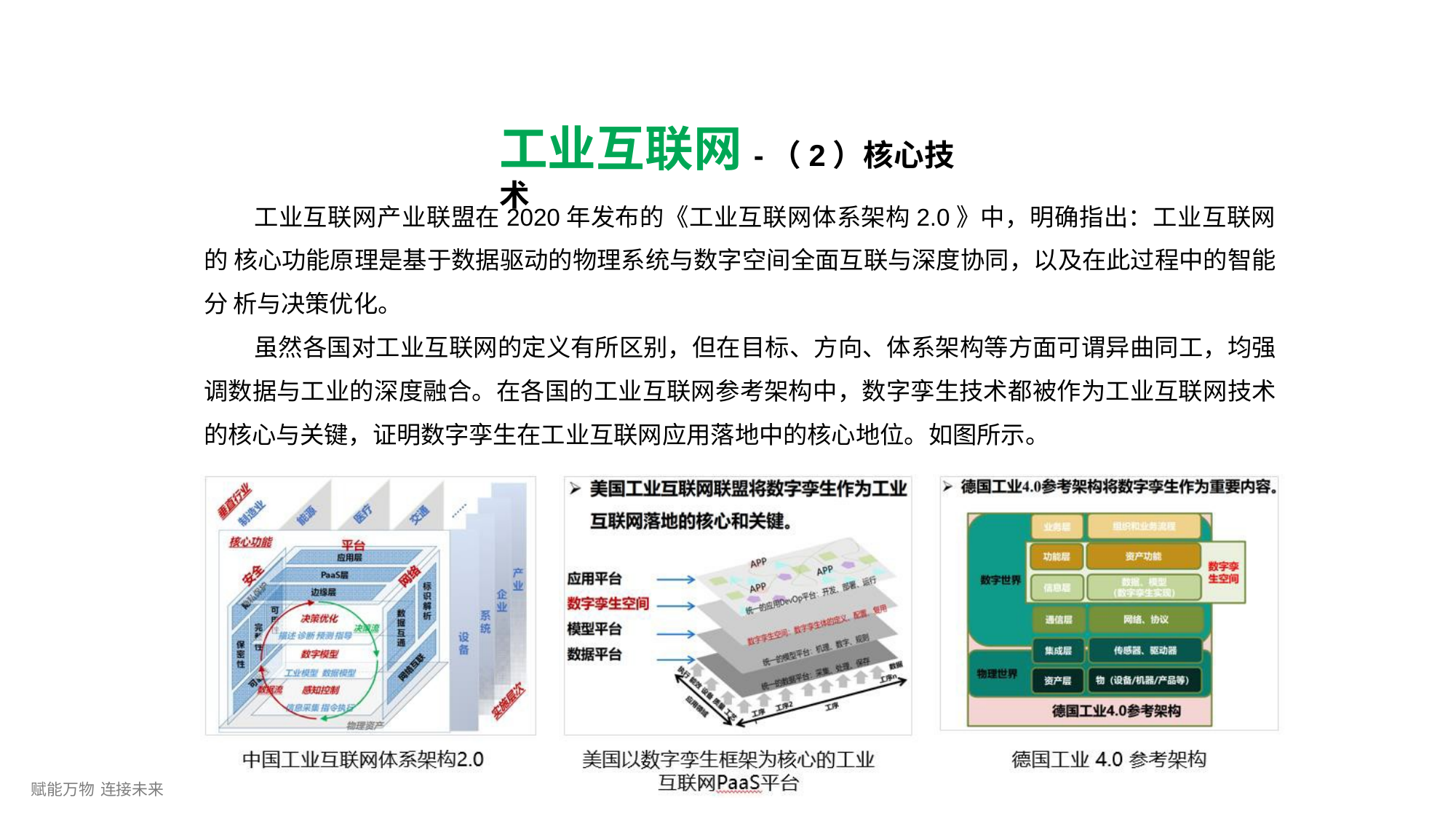

# 工业互联网-（2）核心技术
工业互联网产业联盟在2020年发布的《工业互联网体系架构2.0》中，明确指出：工业互联网的 核心功能原理是基于数据驱动的物理系统与数字空间全面互联与深度协同，以及在此过程中的智能分 析与决策优化。
虽然各国对工业互联网的定义有所区别，但在目标、方向、体系架构等方面可谓异曲同工，均强 调数据与工业的深度融合。在各国的工业互联网参考架构中，数字孪生技术都被作为工业互联网技术 的核心与关键，证明数字孪生在工业互联网应用落地中的核心地位。如图所示。

赋能万物 连接未来